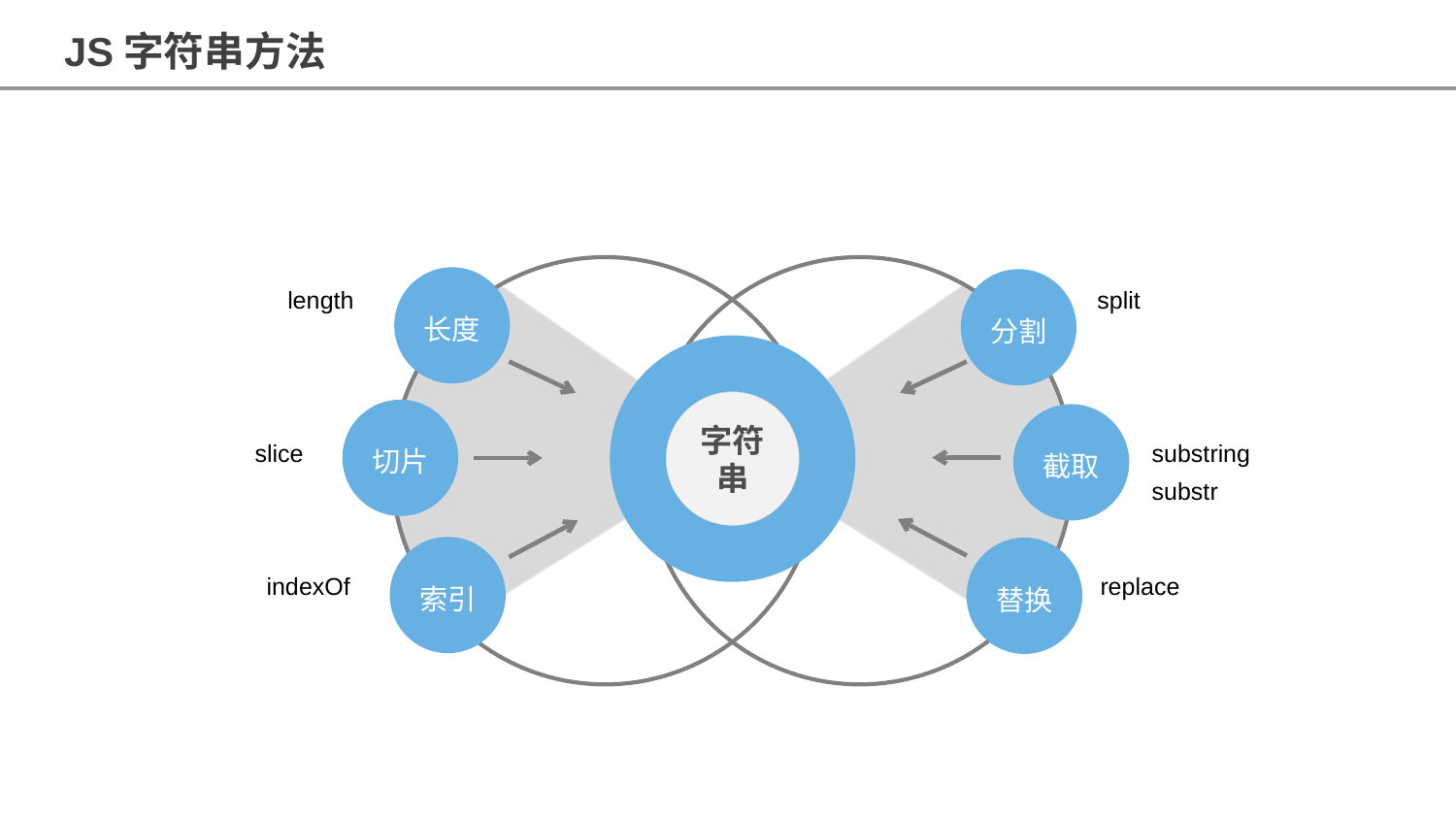

JS字符串方法

长度
分割
length
split

字符串
切片
截取
slice
substring
substr
索引
替换
indexOf
replace